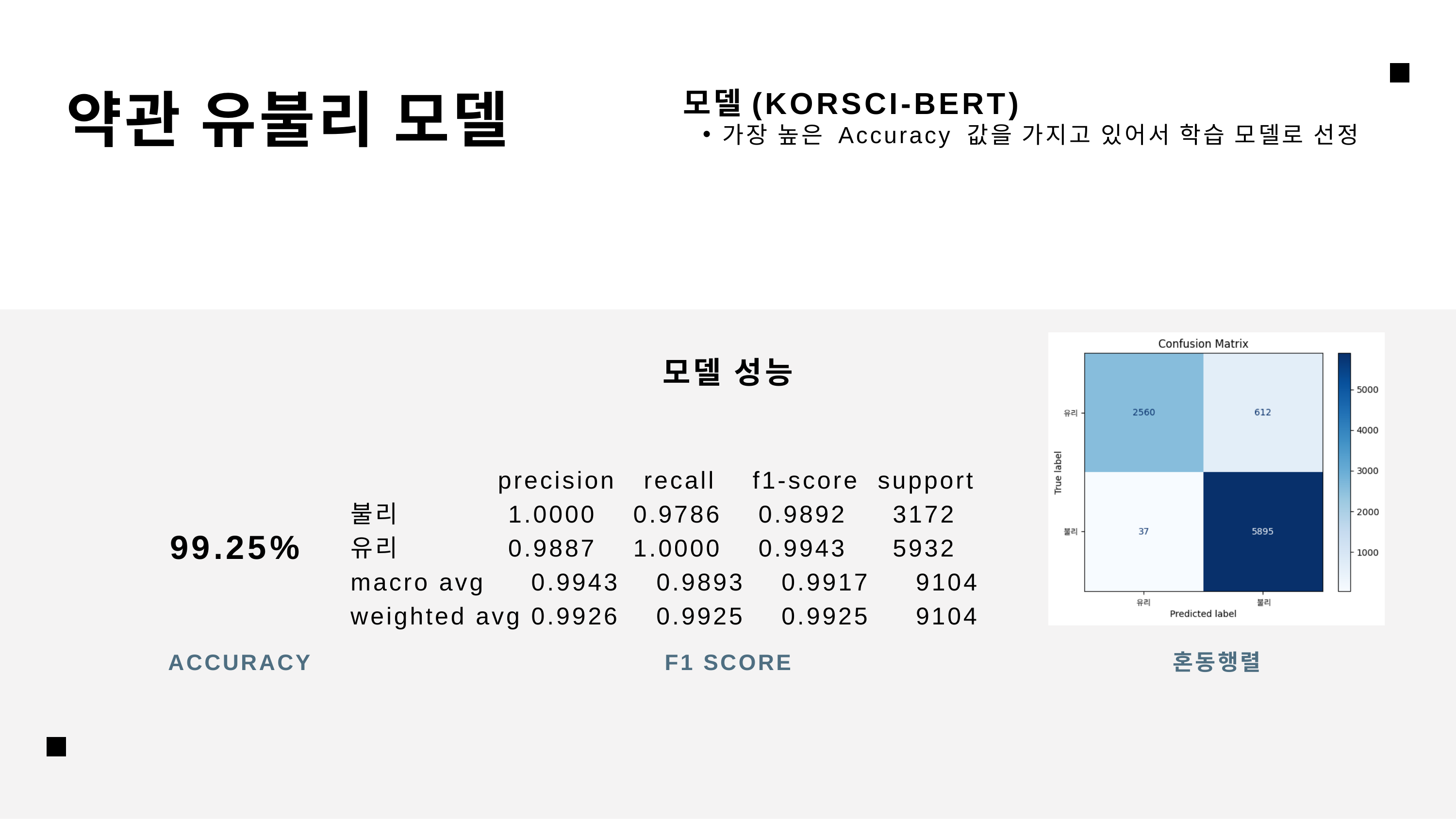

약관 유불리 모델
모델(KORSCI-BERT)
가장 높은 Accuracy 값을 가지고 있어서 학습 모델로 선정

모델 성능
                precision   recall    f1-score  support
불리             1.0000    0.9786    0.9892     3172
유리             0.9887    1.0000    0.9943     5932
macro avg     0.9943    0.9893    0.9917     9104
weighted avg 0.9926    0.9925    0.9925     9104
99.25%
ACCURACY
F1 SCORE
혼동행렬